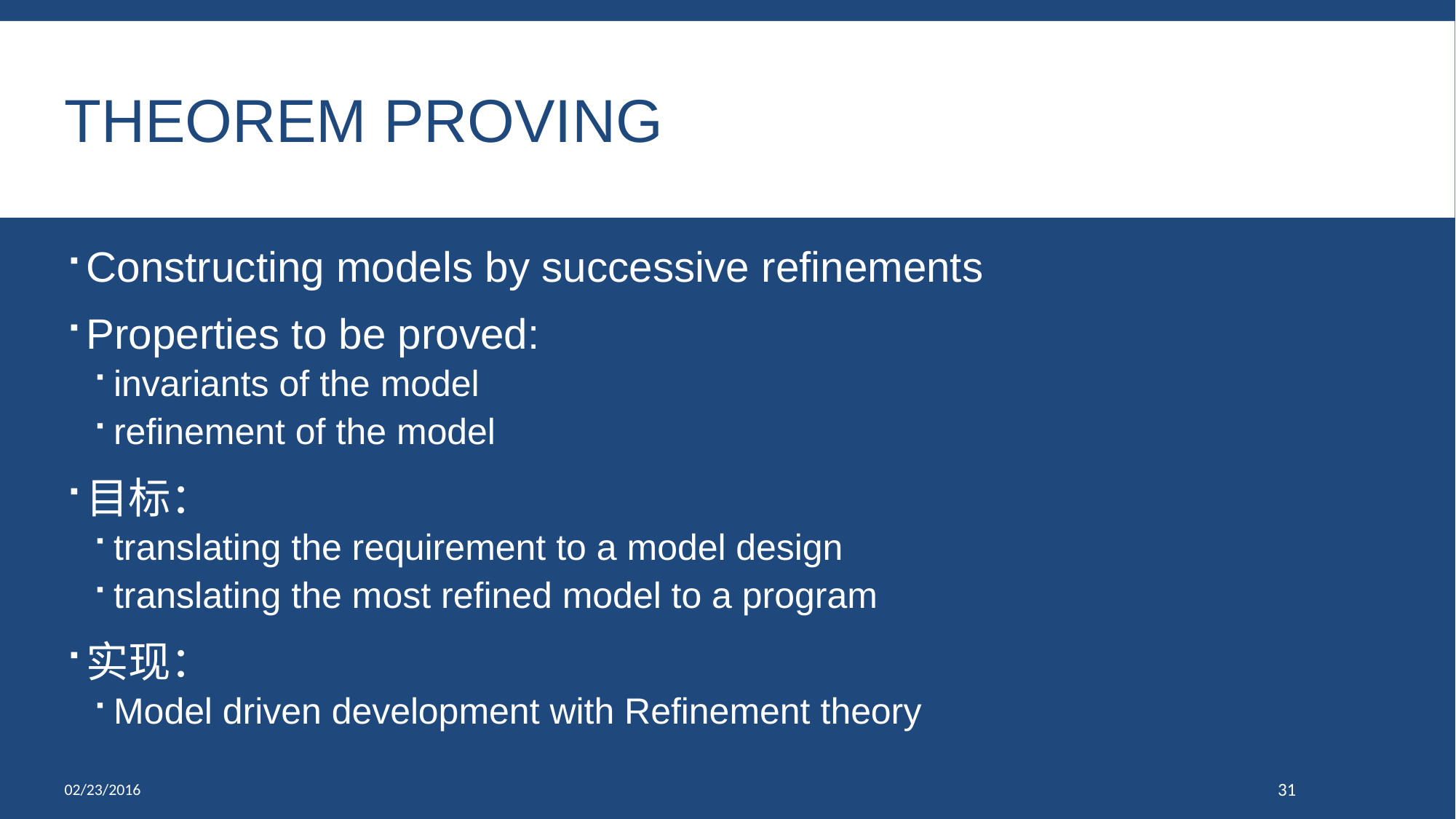

# Theorem proving
Constructing models by successive refinements
Properties to be proved:
invariants of the model
refinement of the model
目标：
translating the requirement to a model design
translating the most refined model to a program
实现：
Model driven development with Refinement theory
02/23/2016
31